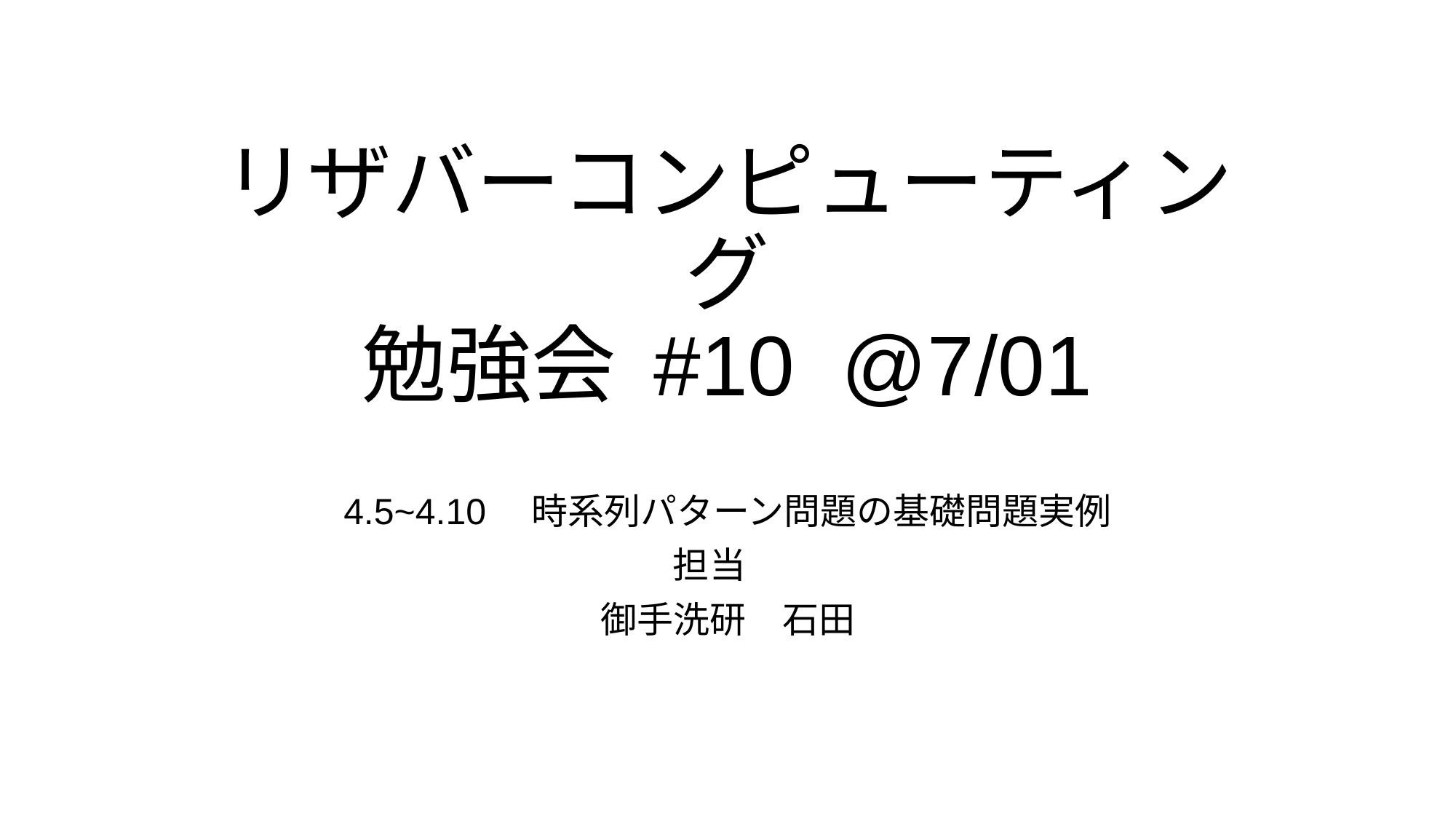

# リザバーコンピューティング 勉強会 #10  @7/01
4.5~4.10　時系列パターン問題の基礎問題実例
担当
御手洗研　石田